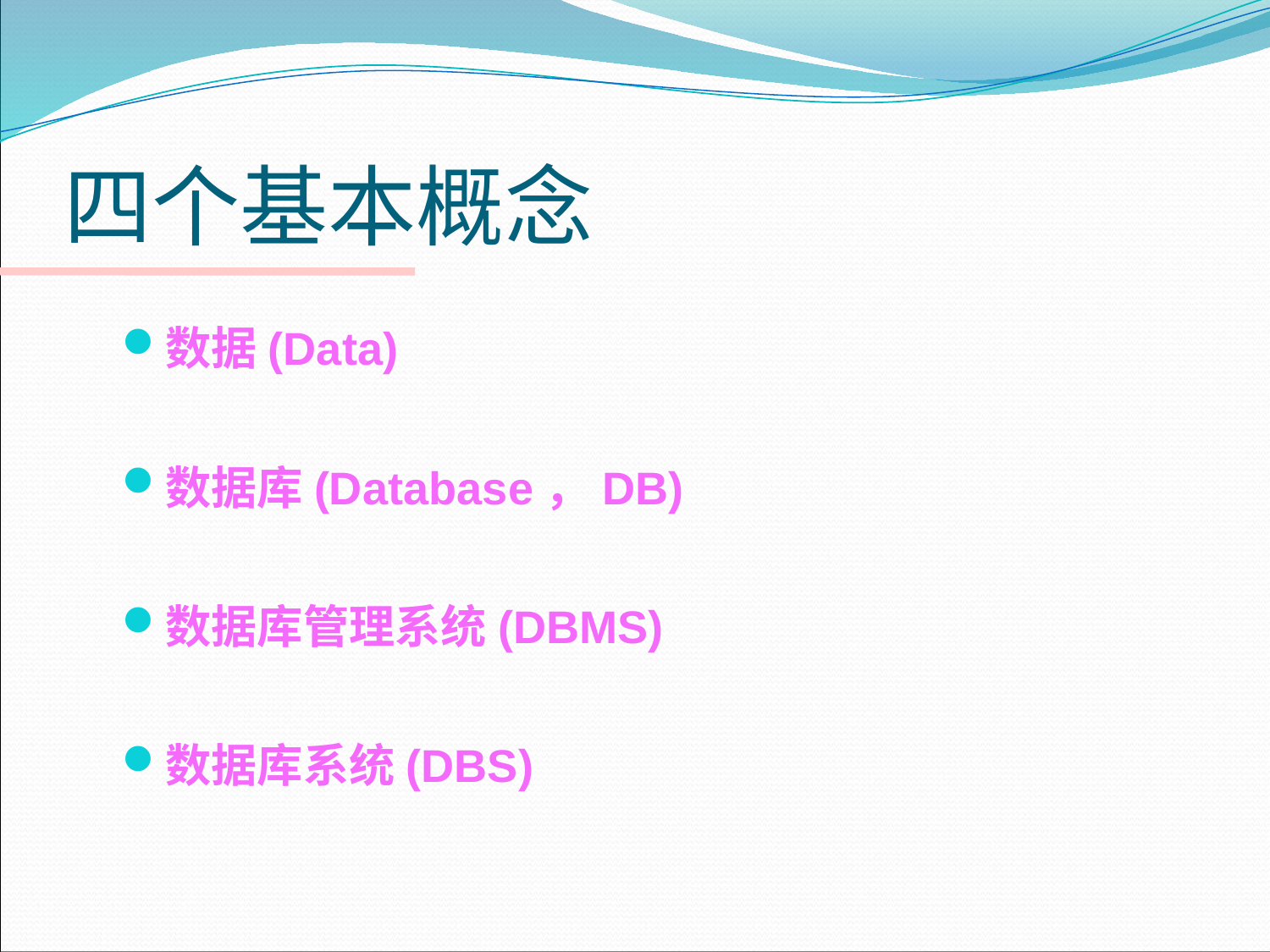

# 四个基本概念
数据(Data)

数据库(Database，DB)

数据库管理系统(DBMS)

数据库系统(DBS)
25